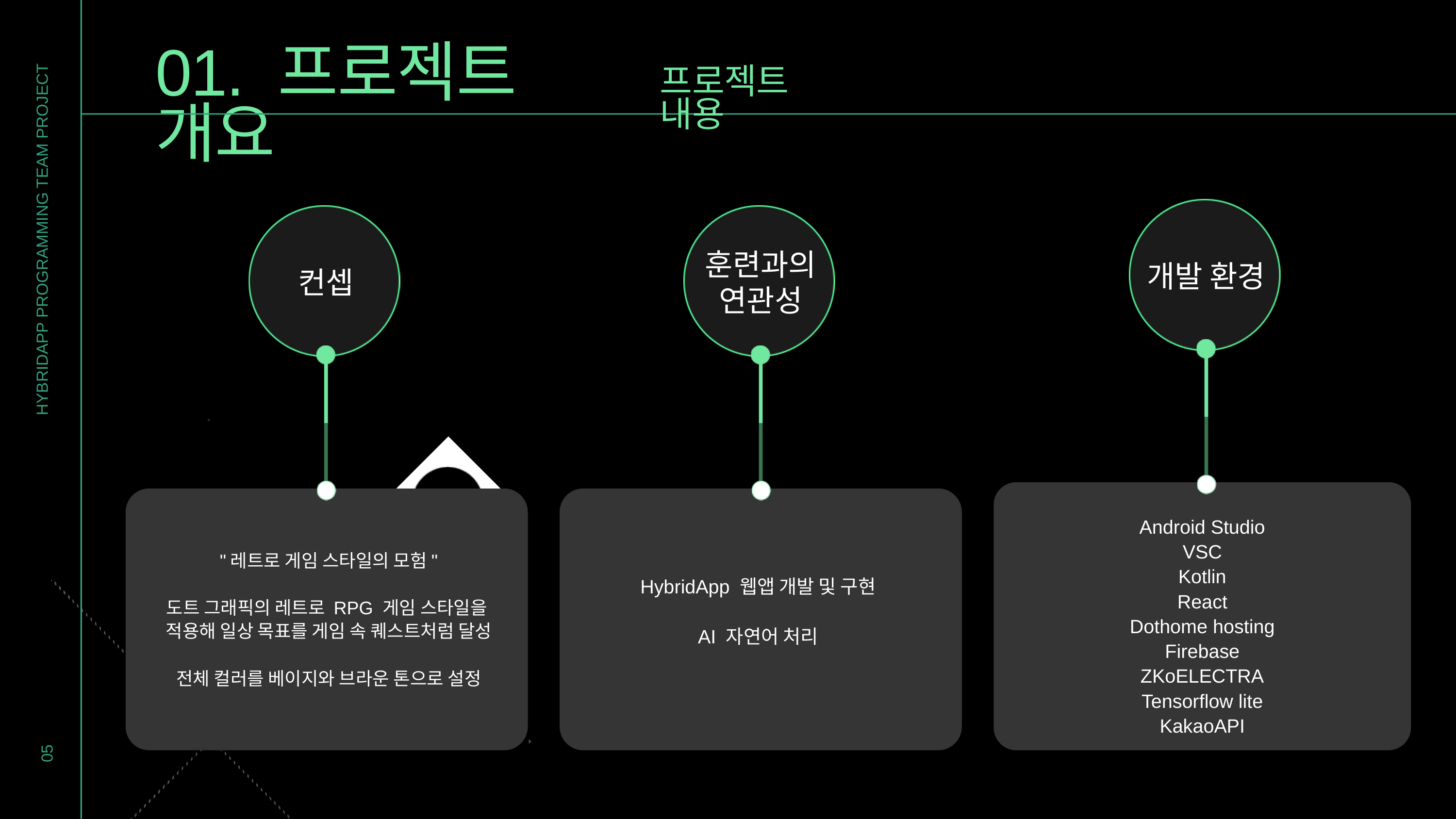

01. 프로젝트 개요
프로젝트 내용

훈련과의
연관성
개발 환경
컨셉
HYBRIDAPP PROGRAMMING TEAM PROJECT

Android Studio
VSC
Kotlin
React
Dothome hosting
Firebase
ZKoELECTRA
Tensorflow lite
KakaoAPI

"레트로 게임 스타일의 모험"

도트 그래픽의 레트로 RPG 게임 스타일을
적용해 일상 목표를 게임 속 퀘스트처럼 달성

전체 컬러를 베이지와 브라운 톤으로 설정
HybridApp 웹앱 개발 및 구현

AI 자연어 처리

05